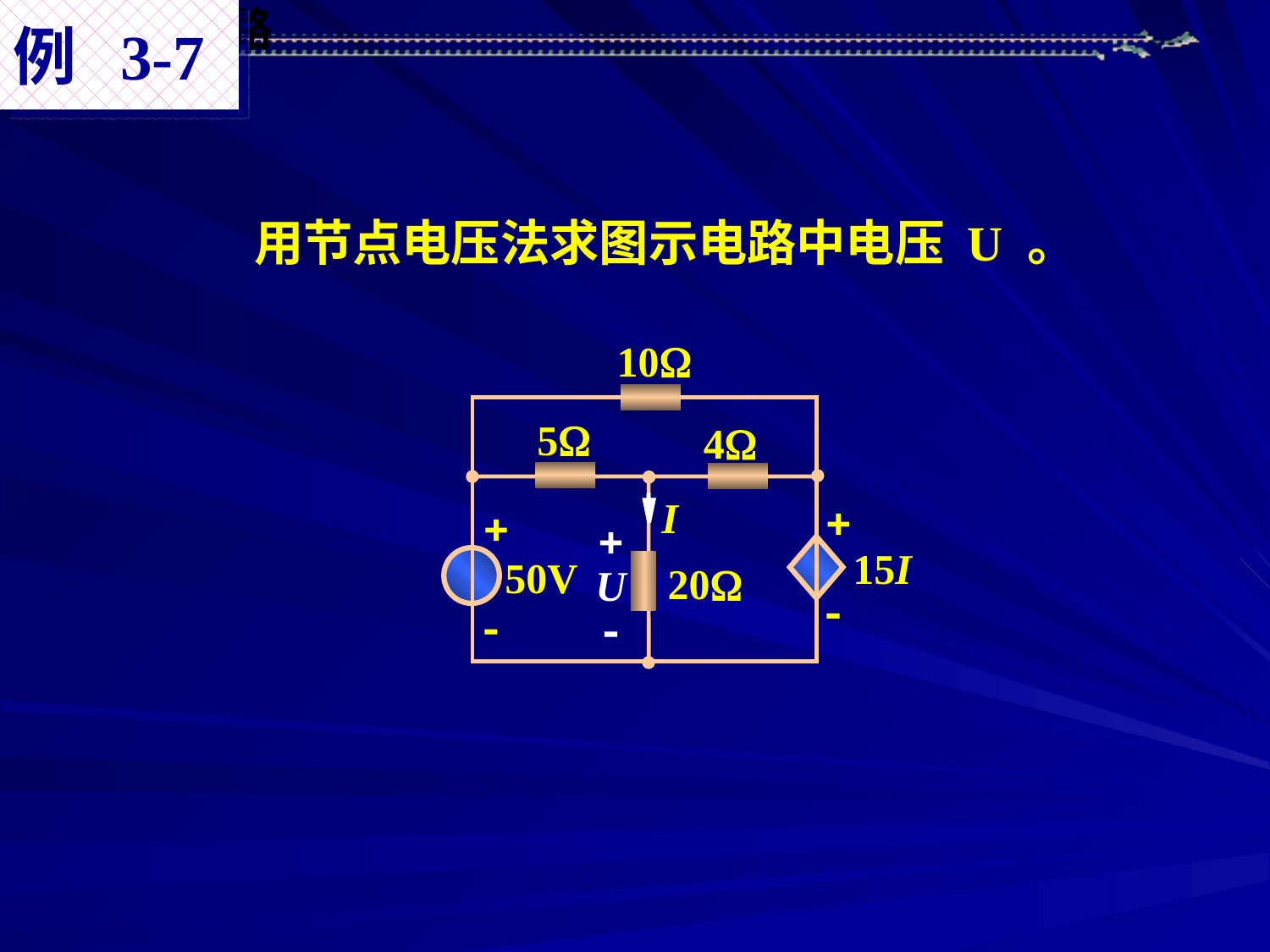

例  3-7
用节点电压法求图示电路中电压 U 。
10Ω

5Ω
4Ω

I

+
  50V
−
+

−
+
U
−

15I

20Ω